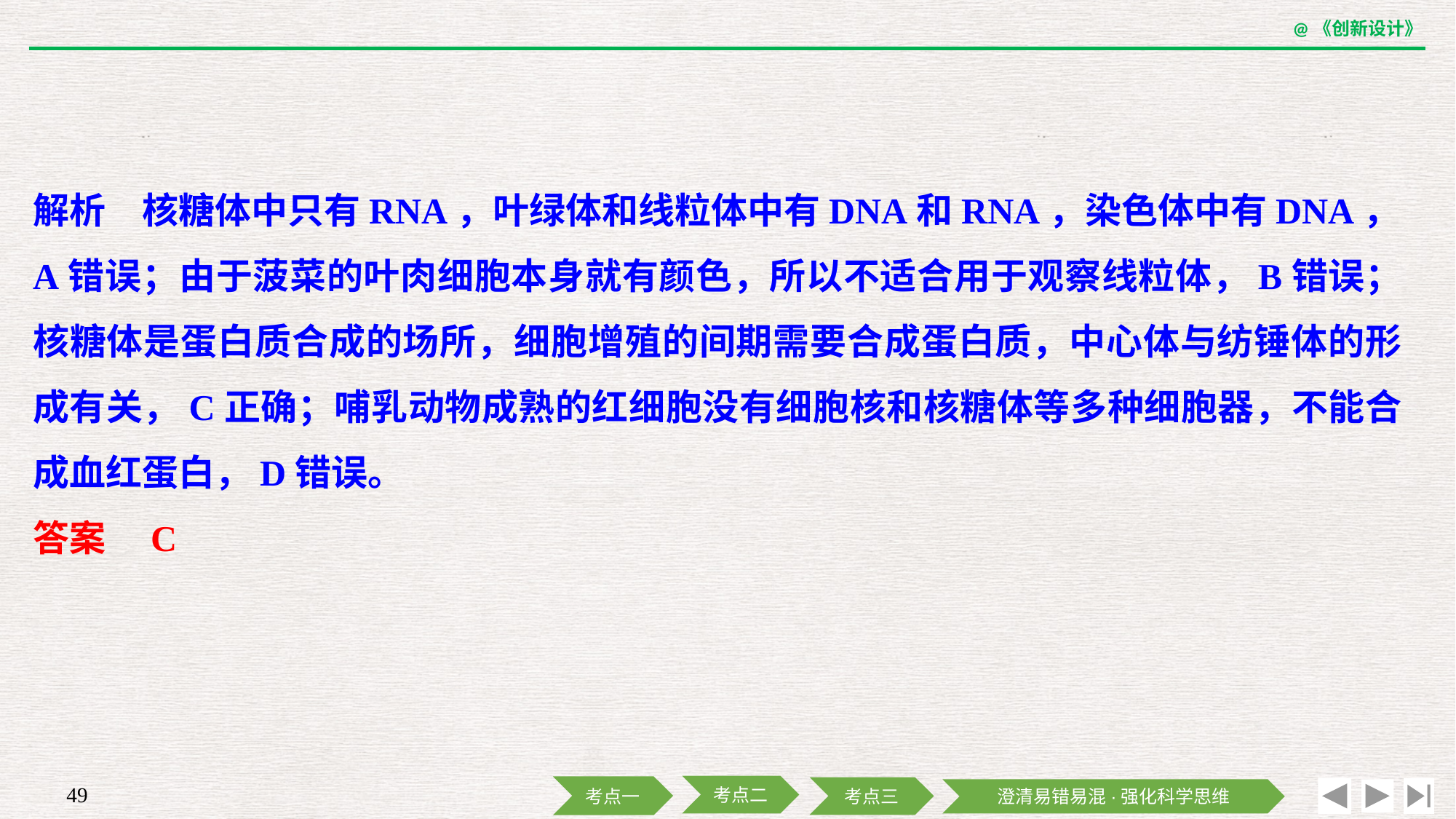

解析　核糖体中只有RNA，叶绿体和线粒体中有DNA和RNA，染色体中有DNA，A错误；由于菠菜的叶肉细胞本身就有颜色，所以不适合用于观察线粒体，B错误；核糖体是蛋白质合成的场所，细胞增殖的间期需要合成蛋白质，中心体与纺锤体的形成有关，C正确；哺乳动物成熟的红细胞没有细胞核和核糖体等多种细胞器，不能合成血红蛋白，D错误。
答案　C